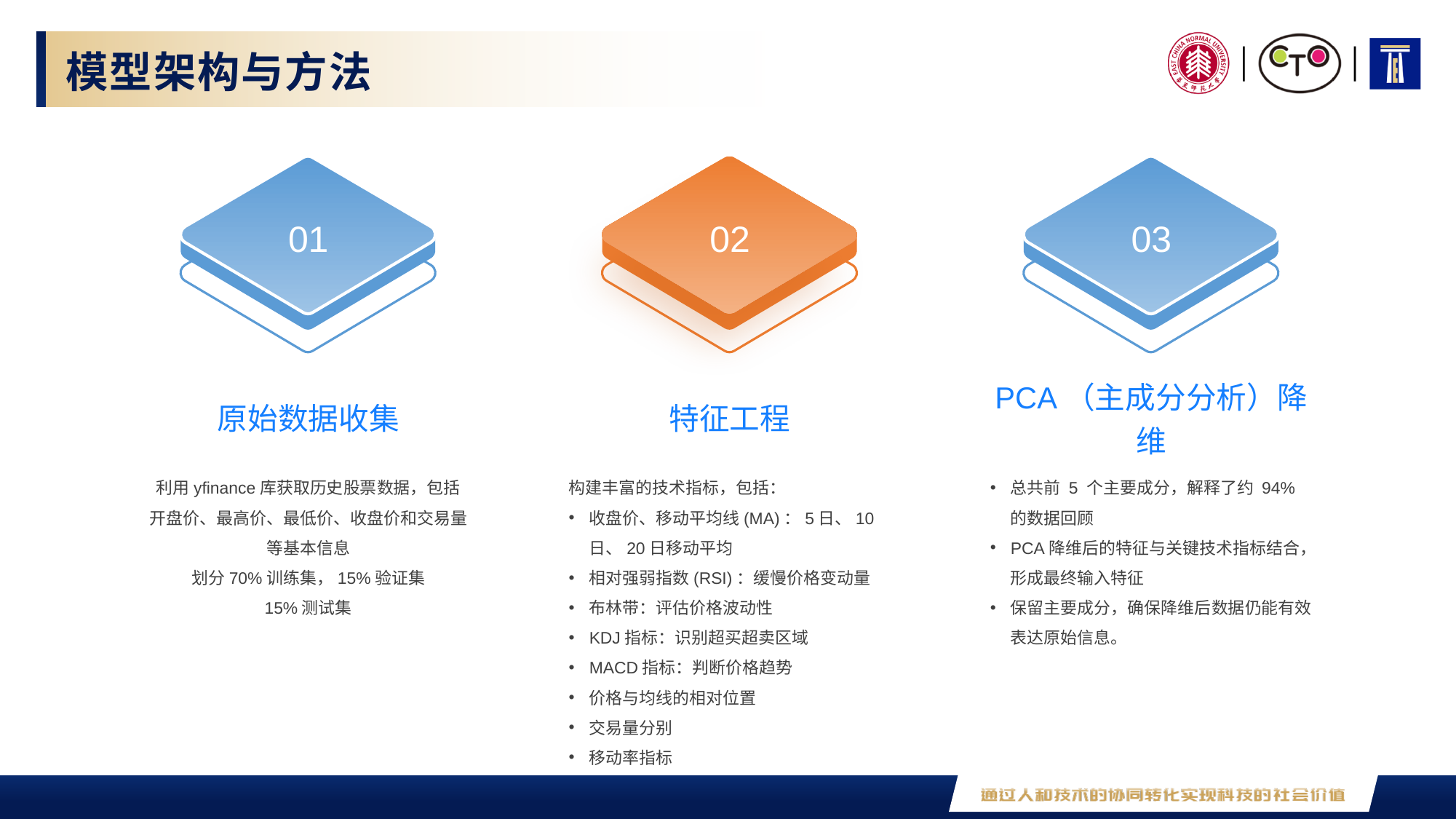

模型架构与方法

01
02
03
原始数据收集
特征工程
PCA（主成分分析）降维
利用yfinance库获取历史股票数据，包括开盘价、最高价、最低价、收盘价和交易量等基本信息
划分70%训练集，15%验证集
15%测试集
构建丰富的技术指标，包括：
收盘价、移动平均线(MA)：5日、10日、20日移动平均
相对强弱指数(RSI)：缓慢价格变动量
布林带：评估价格波动性
KDJ指标：识别超买超卖区域
MACD指标：判​​断价格趋势
价格与均线的相对位置
交易量分别
移动率指标
总共前 5 个主要成分，解释了约 94% 的数据回顾
PCA降维后的特征与关键技术指标结合，形成最终输入特征
保留主要成分，确保降维后数据仍能有效表达原始信息。